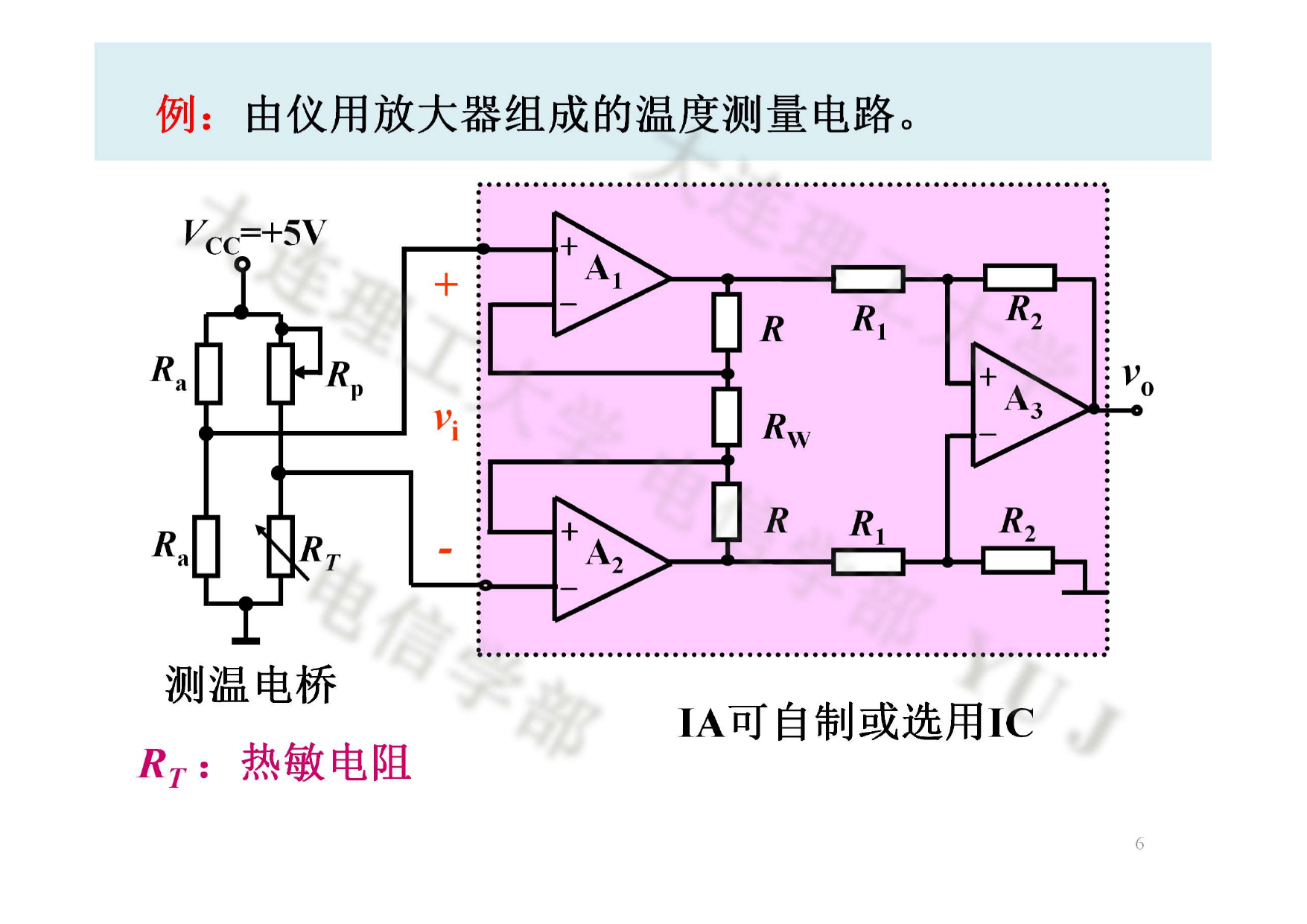

例：由仪用放大器组成的温度测量电路。

VCC=+5V	+

+	A1
-	R	R1	R2
Ra	Rp	+ A	vo
vi	RW	-
3

+	R	R1	R2
Ra	RT	-	A2
-

测温电桥
IA可自制或选用IC
RT ：热敏电阻
6